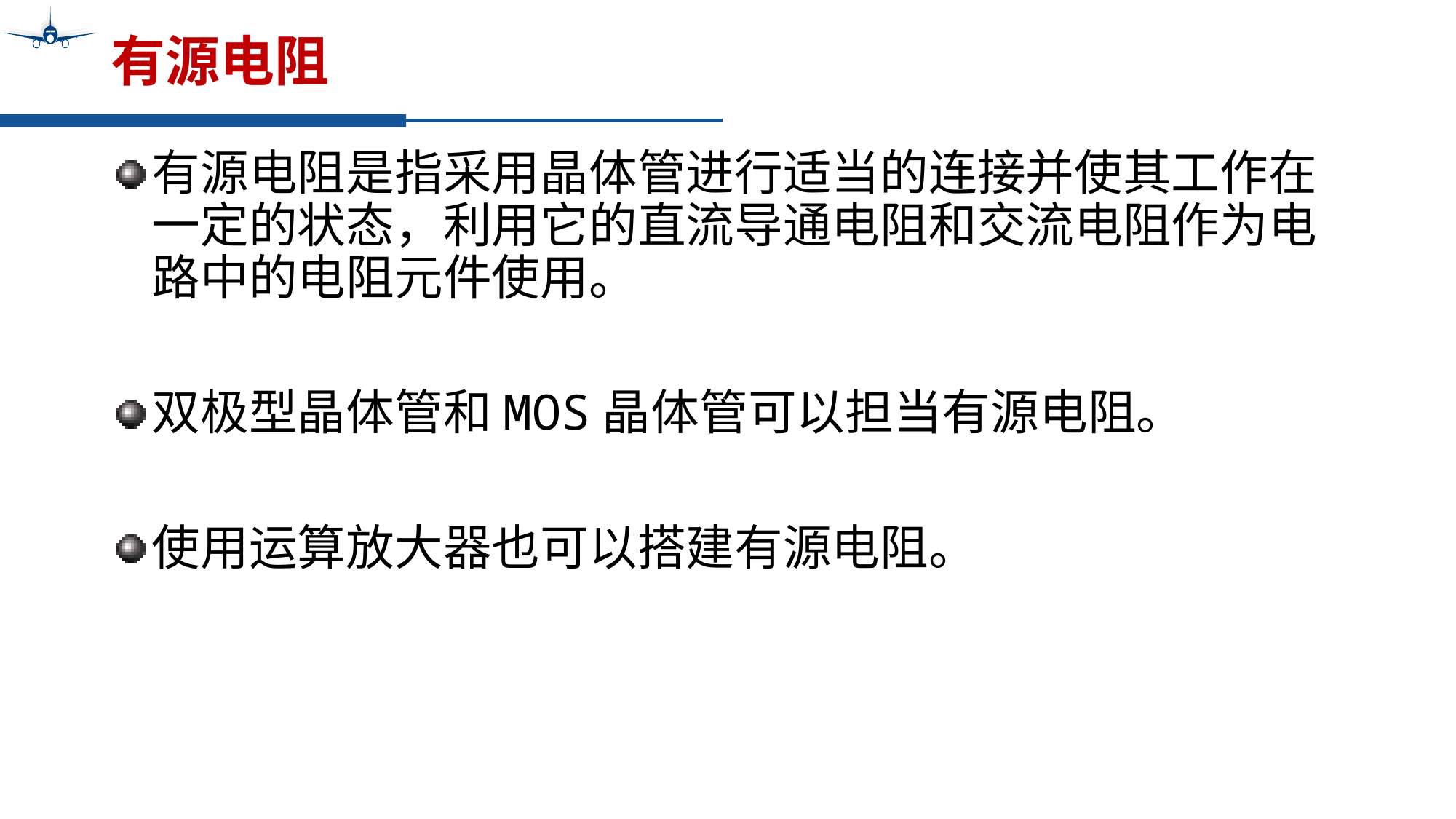

# 有源电阻
有源电阻是指采用晶体管进行适当的连接并使其工作在一定的状态，利用它的直流导通电阻和交流电阻作为电路中的电阻元件使用。

双极型晶体管和MOS晶体管可以担当有源电阻。

使用运算放大器也可以搭建有源电阻。